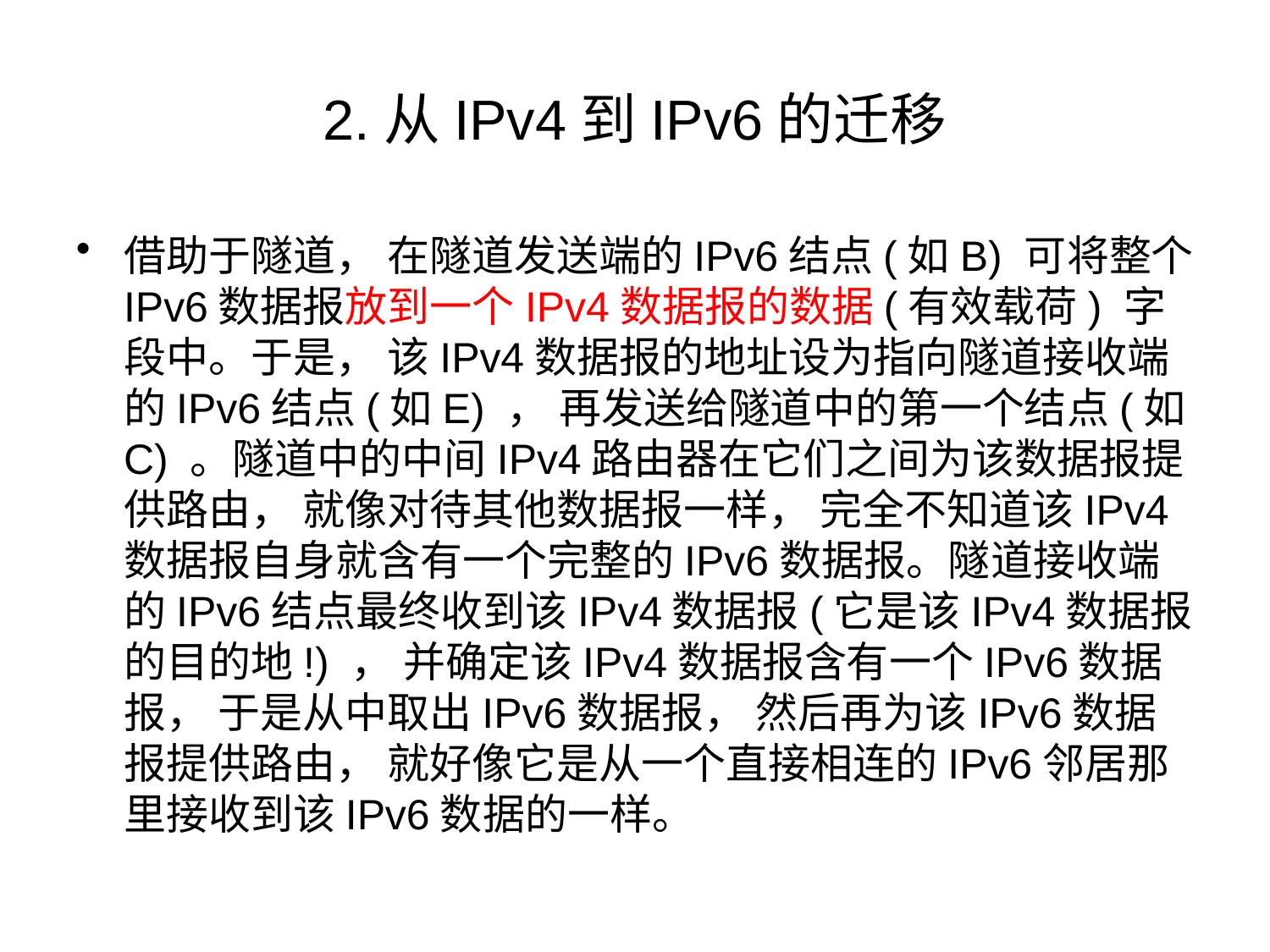

# 2.从IPv4到IPv6的迁移
借助于隧道， 在隧道发送端的IPv6结点(如B) 可将整个IPv6数据报放到一个IPv4数据报的数据(有效载荷) 字段中。于是， 该IPv4数据报的地址设为指向隧道接收端的IPv6结点(如E) ， 再发送给隧道中的第一个结点(如C) 。隧道中的中间IPv4路由器在它们之间为该数据报提供路由， 就像对待其他数据报一样， 完全不知道该IPv4数据报自身就含有一个完整的IPv6数据报。隧道接收端的IPv6结点最终收到该IPv4数据报(它是该IPv4数据报的目的地!) ， 并确定该IPv4数据报含有一个IPv6数据报， 于是从中取出IPv6数据报， 然后再为该IPv6数据报提供路由， 就好像它是从一个直接相连的IPv6邻居那里接收到该IPv6数据的一样。